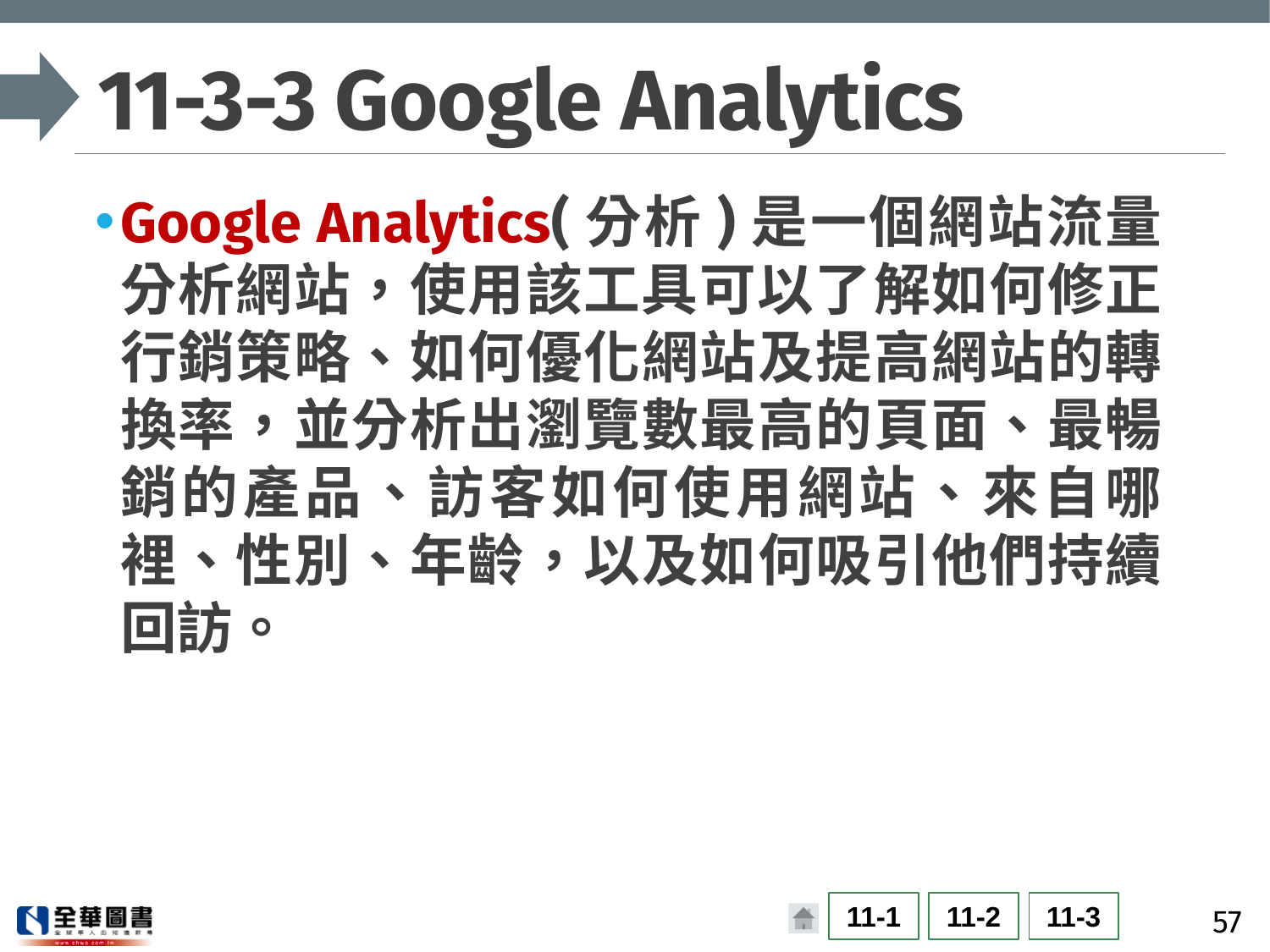

# 11-3-3 Google Analytics
Google Analytics(分析)是一個網站流量分析網站，使用該工具可以了解如何修正行銷策略、如何優化網站及提高網站的轉換率，並分析出瀏覽數最高的頁面、最暢銷的產品、訪客如何使用網站、來自哪裡、性別、年齡，以及如何吸引他們持續回訪。
57